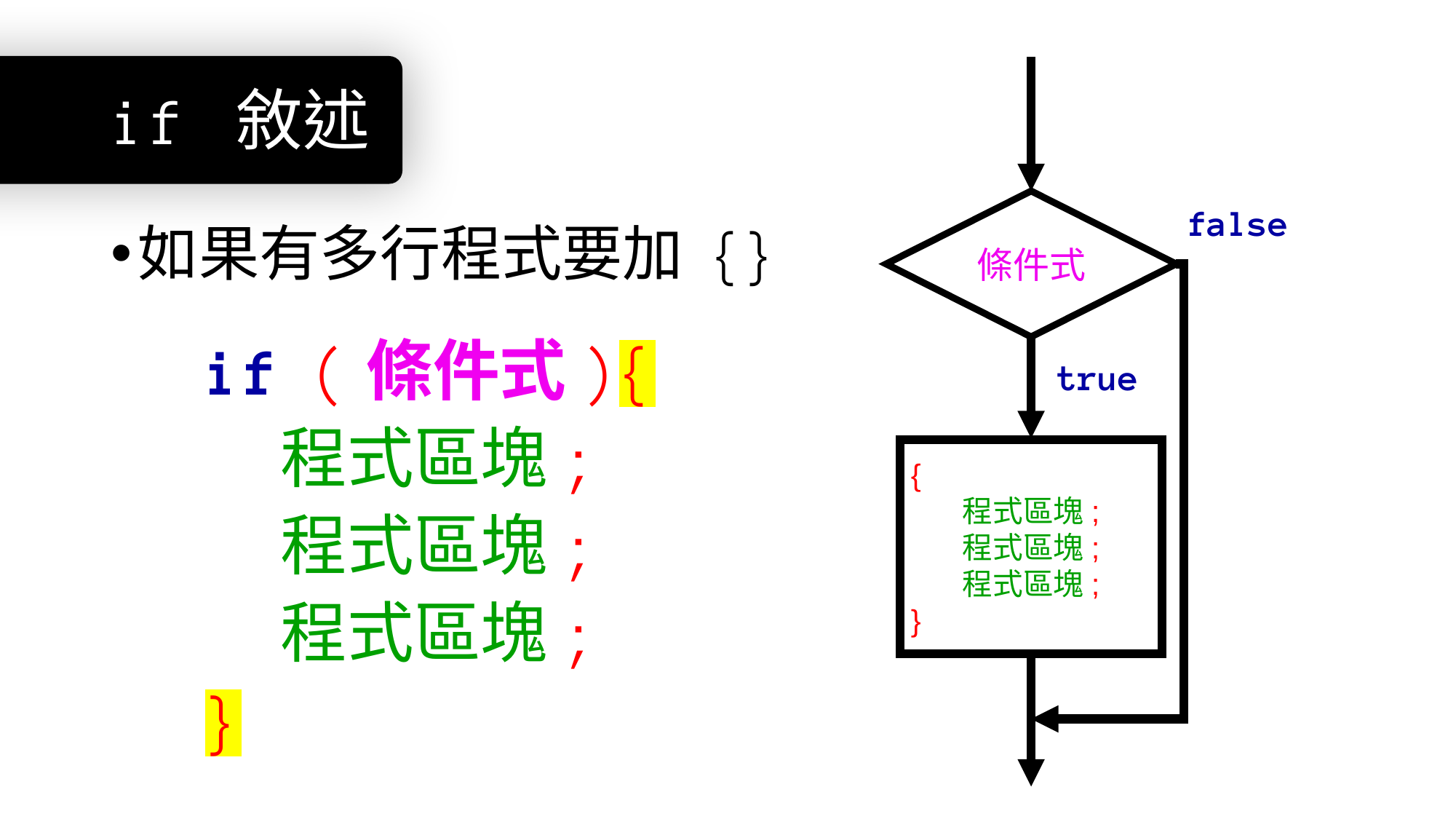

# if 敘述

條件式
false
如果有多行程式要加 {}
if (條件式){
    程式區塊;
    程式區塊;
    程式區塊;
}
true
{
程式區塊;
程式區塊;
程式區塊;
}